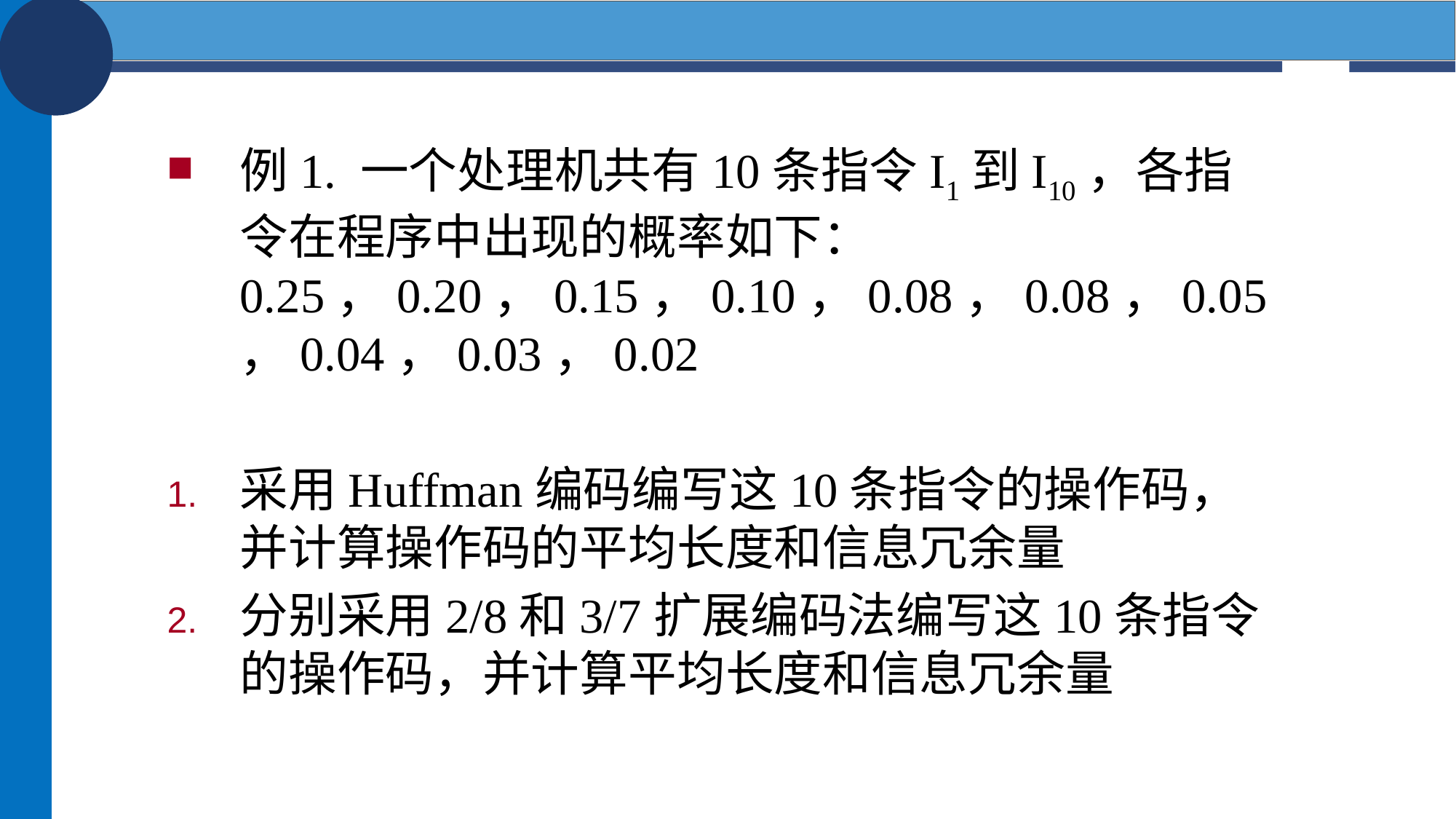

例1. 一个处理机共有10条指令I1到I10，各指令在程序中出现的概率如下：0.25，0.20，0.15，0.10，0.08，0.08，0.05，0.04，0.03，0.02

采用Huffman编码编写这10条指令的操作码，并计算操作码的平均长度和信息冗余量
分别采用2/8和3/7扩展编码法编写这10条指令的操作码，并计算平均长度和信息冗余量